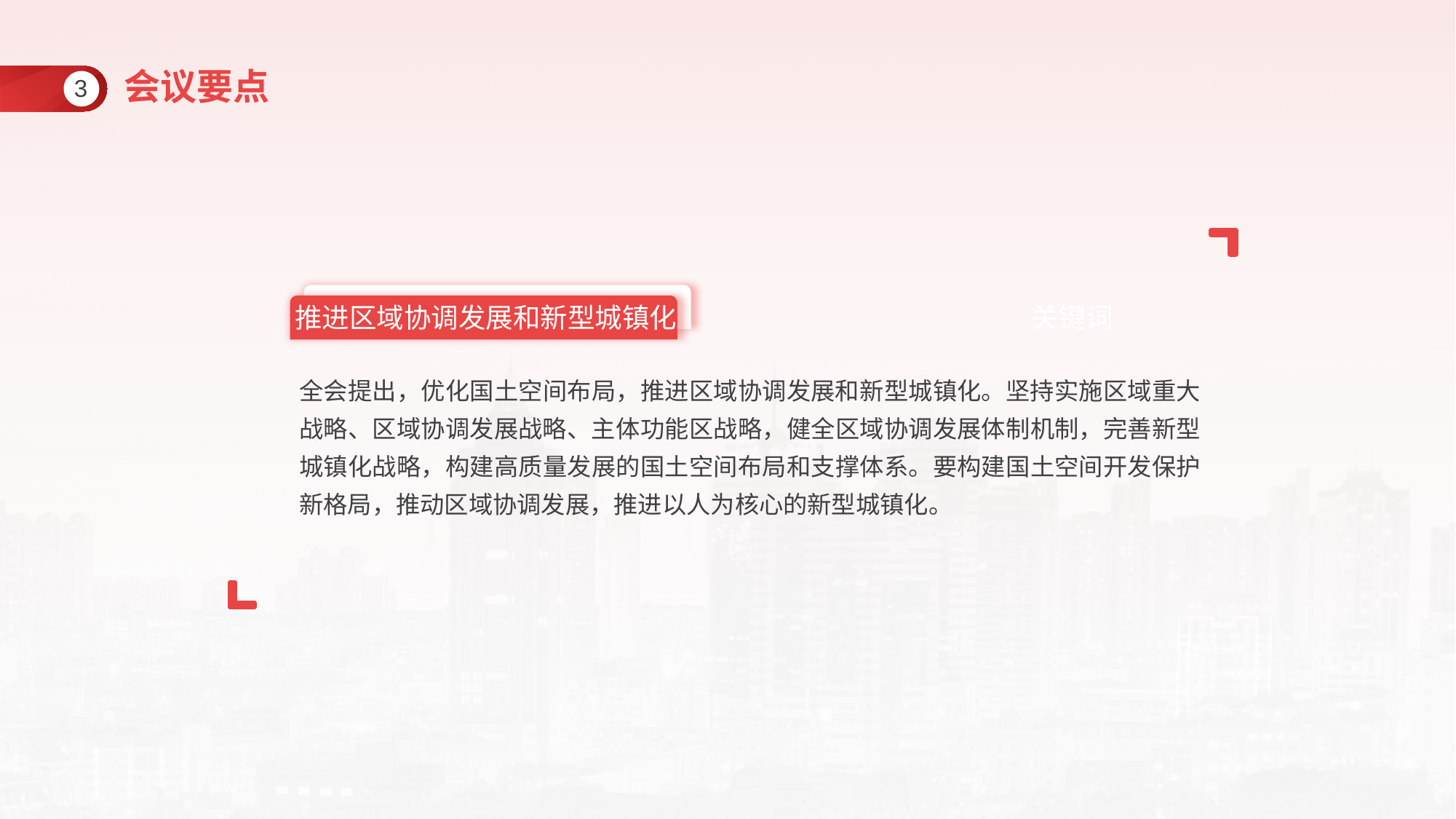

会议要点
3

推进区域协调发展和新型城镇化
关键词

全会提出，优化国土空间布局，推进区域协调发展和新型城镇化。坚持实施区域重大战略、区域协调发展战略、主体功能区战略，健全区域协调发展体制机制，完善新型城镇化战略，构建高质量发展的国土空间布局和支撑体系。要构建国土空间开发保护新格局，推动区域协调发展，推进以人为核心的新型城镇化。